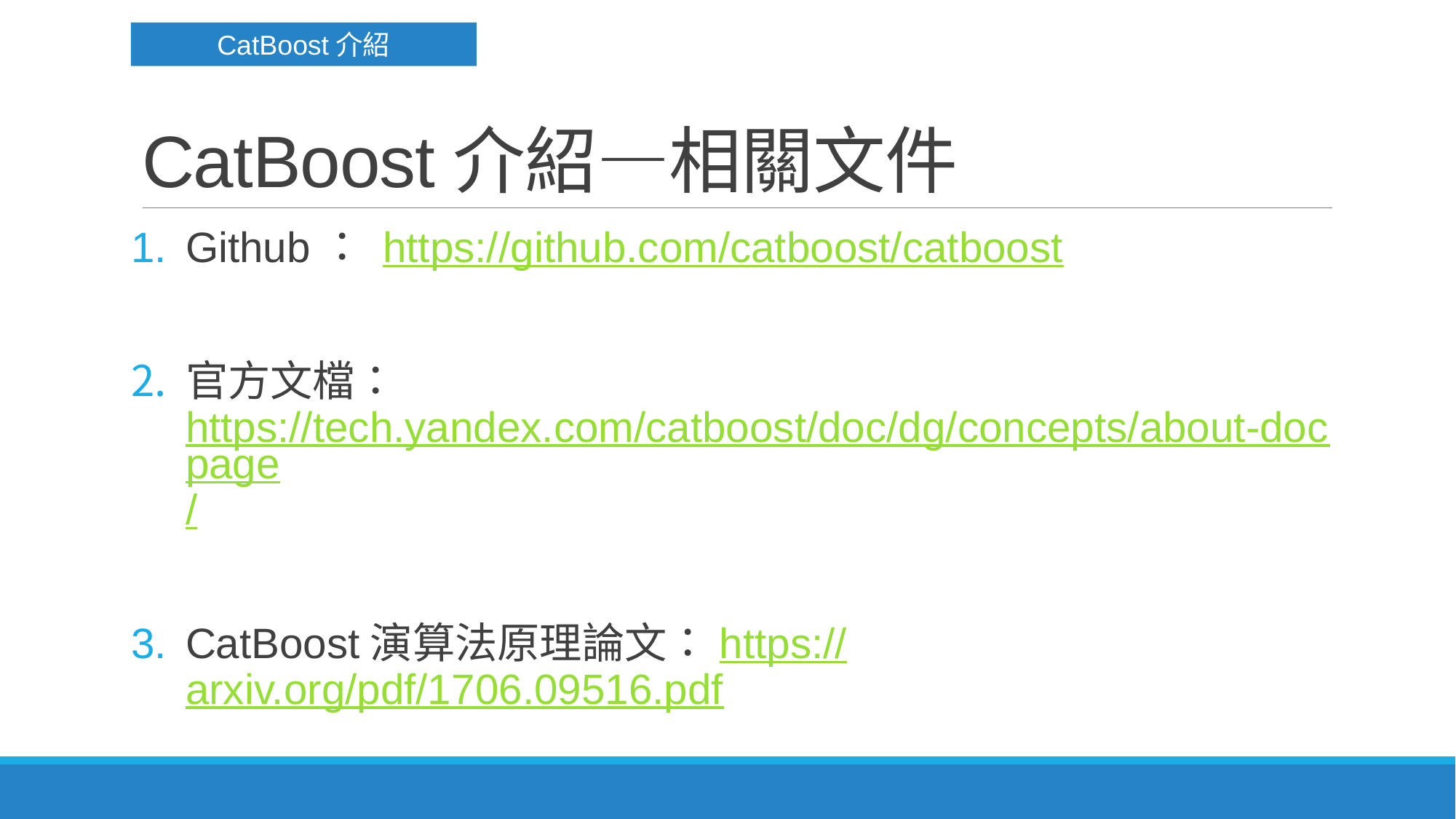

CatBoost介紹
# CatBoost介紹—相關文件
Github： https://github.com/catboost/catboost

官方文檔： https://tech.yandex.com/catboost/doc/dg/concepts/about-docpage/

CatBoost演算法原理論文：https://arxiv.org/pdf/1706.09516.pdf